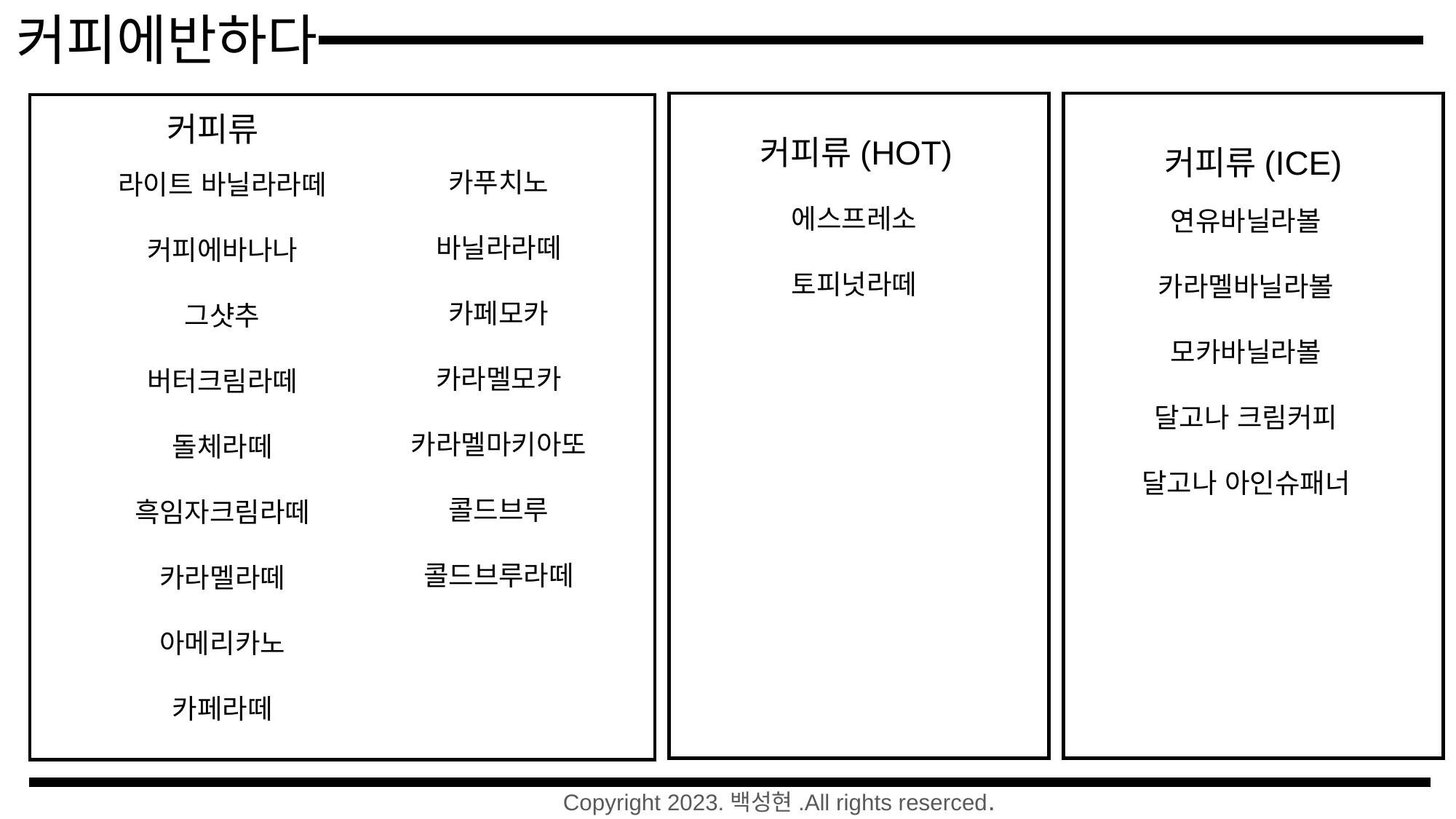

커피에반하다

커피류
커피류(HOT)
커피류(ICE)
카푸치노

바닐라라떼

카페모카

카라멜모카

카라멜마키아또

콜드브루

콜드브루라떼

라이트 바닐라라떼

커피에바나나

그샷추

버터크림라떼

돌체라떼

흑임자크림라떼

카라멜라떼

아메리카노

카페라떼

에스프레소

토피넛라떼

연유바닐라볼

카라멜바닐라볼

모카바닐라볼

달고나 크림커피

달고나 아인슈패너

Copyright 2023.백성현.All rights reserced.